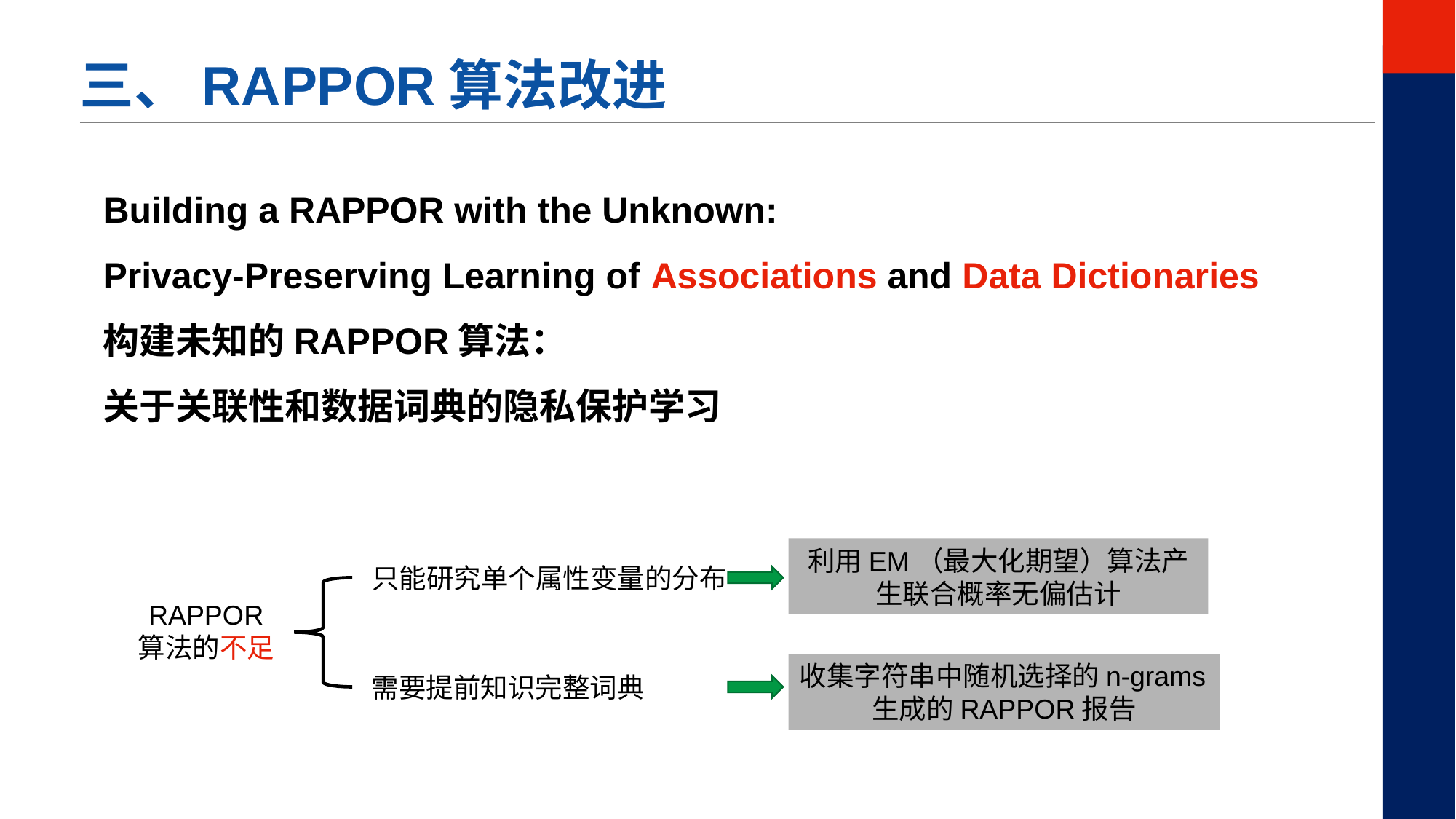

三、RAPPOR算法改进
Building a RAPPOR with the Unknown:
Privacy-Preserving Learning of Associations and Data Dictionaries
构建未知的RAPPOR算法：
关于关联性和数据词典的隐私保护学习
利用EM（最大化期望）算法产生联合概率无偏估计
只能研究单个属性变量的分布

RAPPOR
算法的不足
收集字符串中随机选择的n-grams生成的RAPPOR报告
需要提前知识完整词典